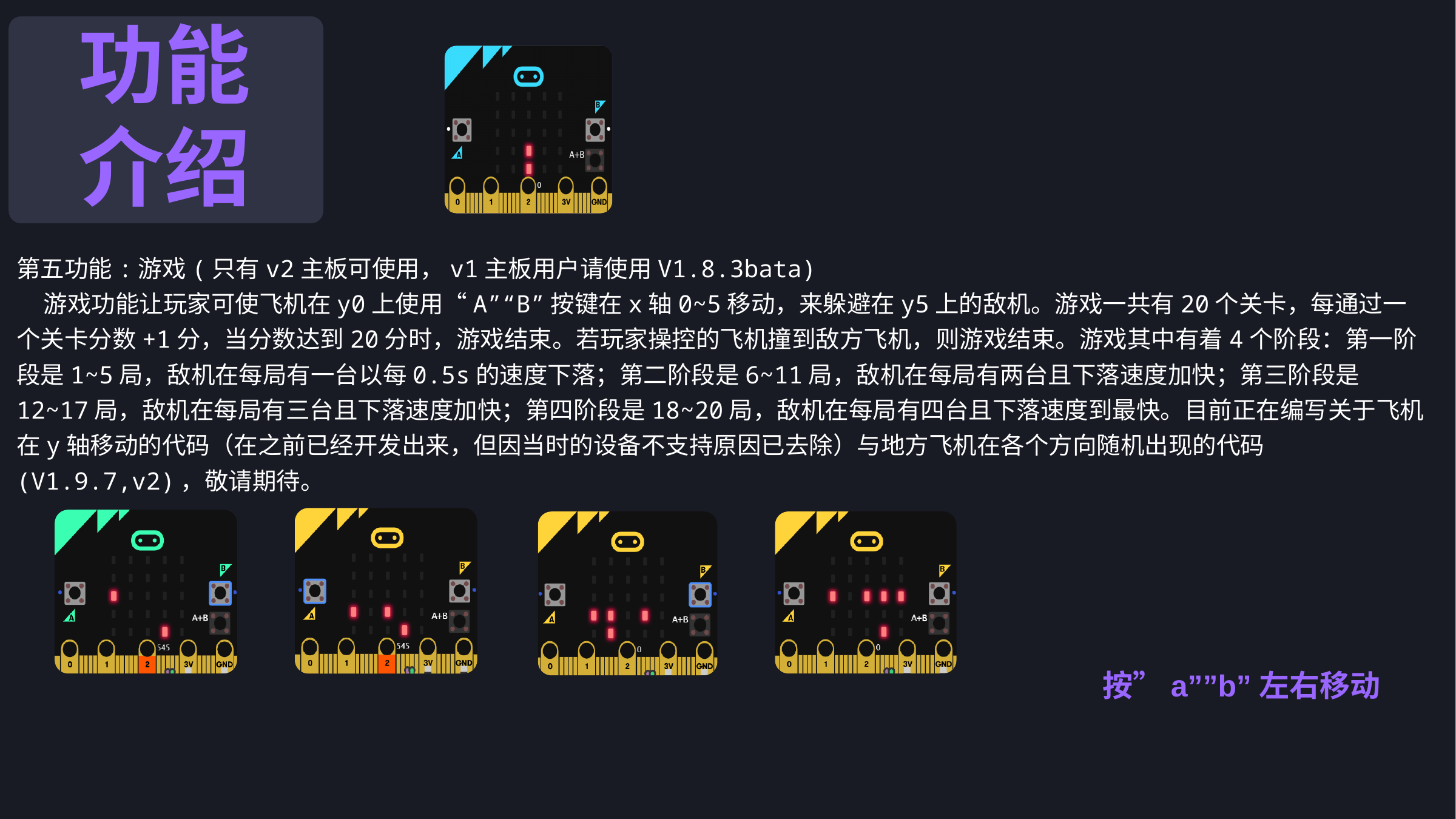

功能
介绍

第五功能:游戏(只有v2主板可使用，v1主板用户请使用V1.8.3bata)
    游戏功能让玩家可使飞机在y0上使用“A”“B”按键在x轴0~5移动，来躲避在y5上的敌机。游戏一共有20个关卡，每通过一个关卡分数+1分，当分数达到20分时，游戏结束。若玩家操控的飞机撞到敌方飞机，则游戏结束。游戏其中有着4个阶段：第一阶段是1~5局，敌机在每局有一台以每0.5s的速度下落；第二阶段是6~11局，敌机在每局有两台且下落速度加快；第三阶段是12~17局，敌机在每局有三台且下落速度加快；第四阶段是18~20局，敌机在每局有四台且下落速度到最快。目前正在编写关于飞机在y轴移动的代码（在之前已经开发出来，但因当时的设备不支持原因已去除）与地方飞机在各个方向随机出现的代码(V1.9.7,v2)，敬请期待。

按”a””b”左右移动